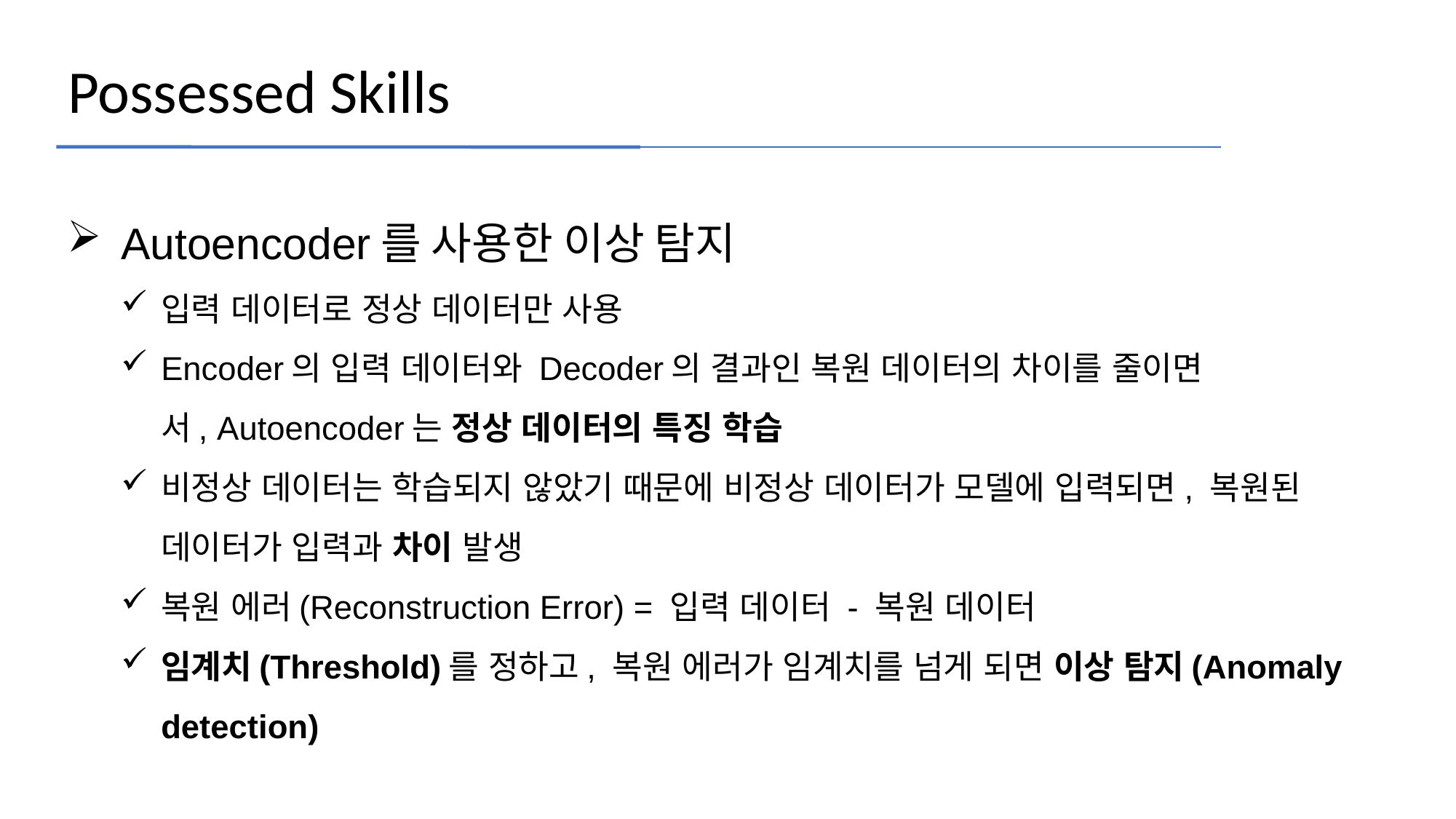

Possessed Skills
Autoencoder를 사용한 이상 탐지
입력 데이터로 정상 데이터만 사용
Encoder의 입력 데이터와 Decoder의 결과인 복원 데이터의 차이를 줄이면서, Autoencoder는 정상 데이터의 특징 학습
비정상 데이터는 학습되지 않았기 때문에 비정상 데이터가 모델에 입력되면, 복원된 데이터가 입력과 차이 발생
복원 에러(Reconstruction Error) = 입력 데이터 - 복원 데이터
임계치(Threshold)를 정하고, 복원 에러가 임계치를 넘게 되면 이상 탐지(Anomaly detection)